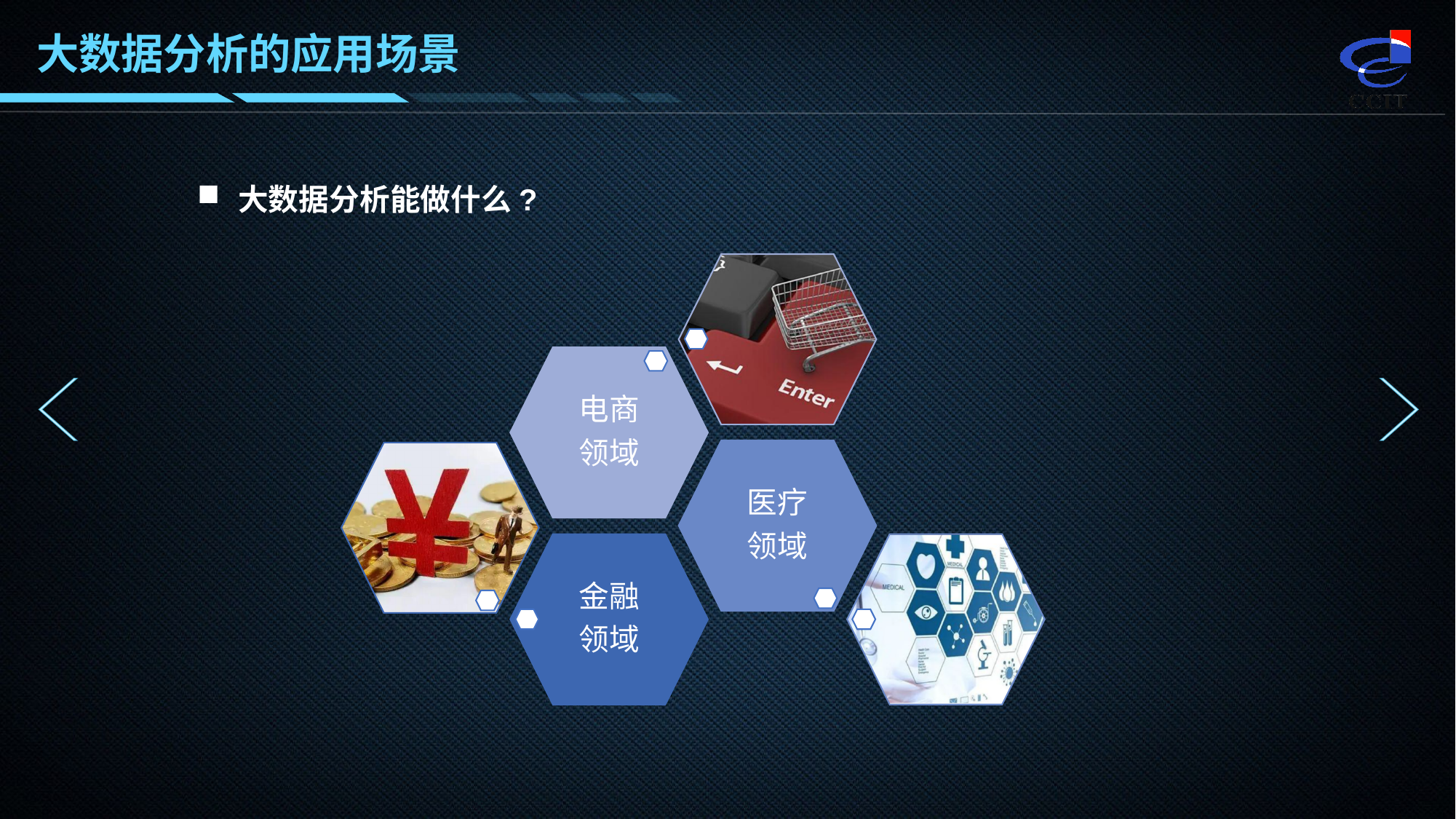

大数据分析能做什么?
金融
领域
医疗
领域
电商
领域